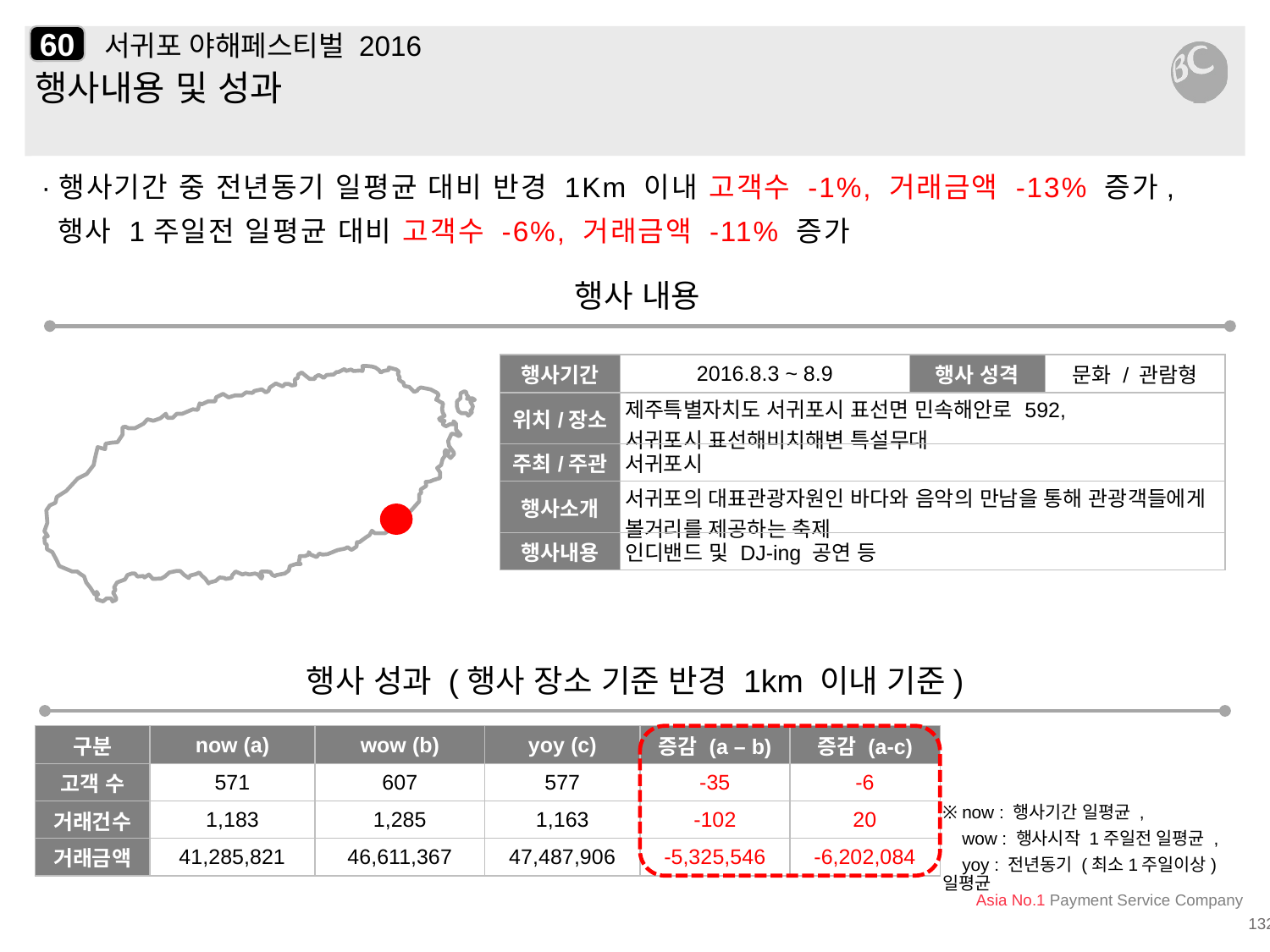

60
# 서귀포 야해페스티벌 2016
행사내용 및 성과
·행사기간 중 전년동기 일평균 대비 반경 1Km 이내 고객수 -1%, 거래금액 -13% 증가,
 행사 1주일전 일평균 대비 고객수 -6%, 거래금액 -11% 증가
행사 내용
| 행사기간 | 2016.8.3 ~ 8.9 | 행사 성격 | 문화 / 관람형 |
| --- | --- | --- | --- |
| 위치/장소 | 제주특별자치도 서귀포시 표선면 민속해안로 592, 서귀포시 표선해비치해변 특설무대 |  |  |
| 주최/주관 | 서귀포시 |  |  |
| 행사소개 | 서귀포의 대표관광자원인 바다와 음악의 만남을 통해 관광객들에게 볼거리를 제공하는 축제 |  |  |
| 행사내용 | 인디밴드 및 DJ-ing 공연 등 |  |  |

행사 성과 (행사 장소 기준 반경 1km 이내 기준)
| 구분 | now (a) | wow (b) | yoy (c) | 증감 (a – b) | 증감 (a-c) |
| --- | --- | --- | --- | --- | --- |
| 고객 수 | 571 | 607 | 577 | -35 | -6 |
| 거래건수 | 1,183 | 1,285 | 1,163 | -102 | 20 |
| 거래금액 | 41,285,821 | 46,611,367 | 47,487,906 | -5,325,546 | -6,202,084 |

※ now : 행사기간 일평균 ,
    wow : 행사시작 1주일전 일평균 ,
    yoy : 전년동기 (최소1주일이상) 일평균